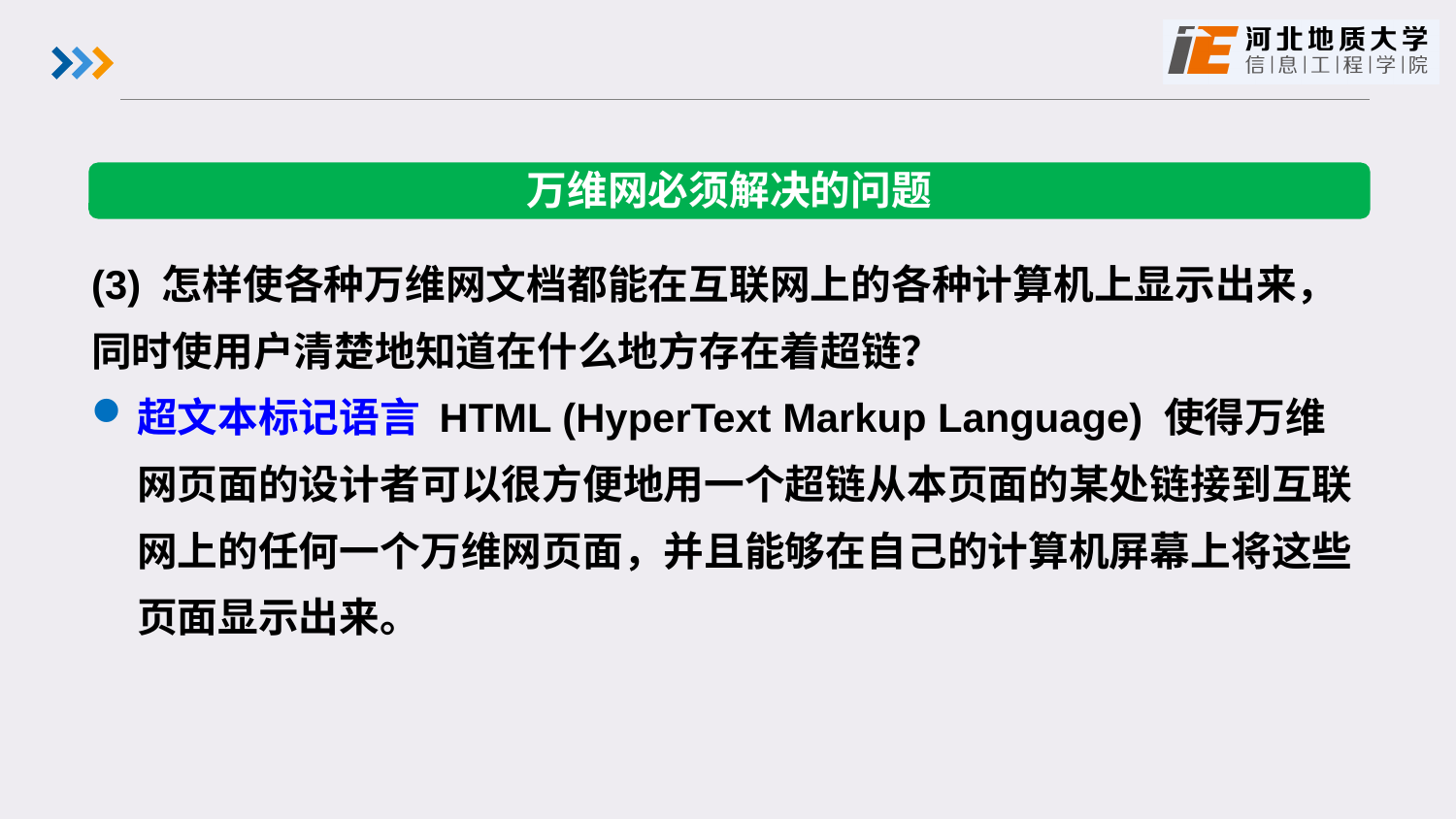

万维网必须解决的问题

(3) 怎样使各种万维网文档都能在互联网上的各种计算机上显示出来，同时使用户清楚地知道在什么地方存在着超链？
超文本标记语言 HTML (HyperText Markup Language) 使得万维网页面的设计者可以很方便地用一个超链从本页面的某处链接到互联网上的任何一个万维网页面，并且能够在自己的计算机屏幕上将这些页面显示出来。